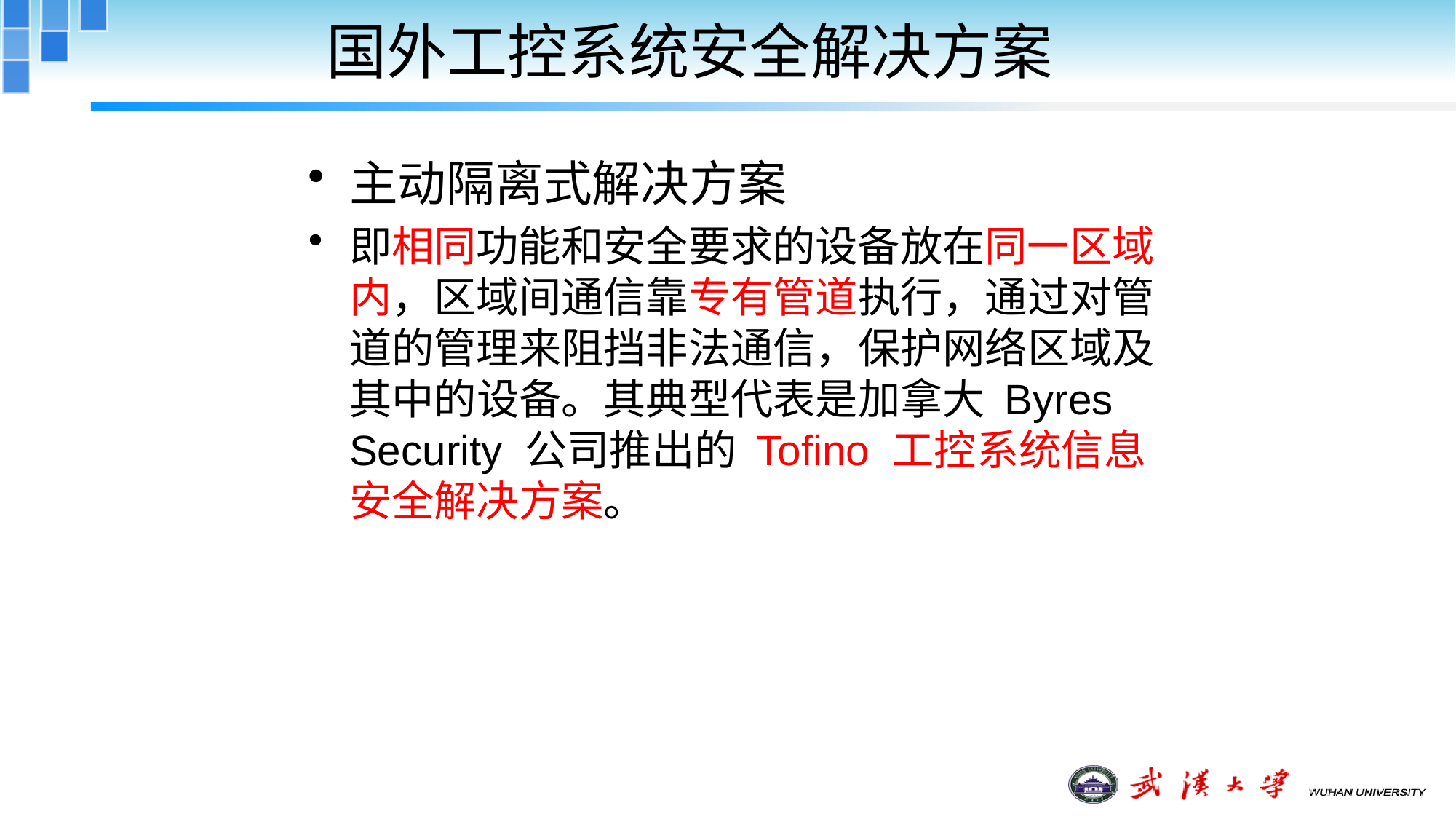

# 国外工控系统安全解决方案
主动隔离式解决方案
即相同功能和安全要求的设备放在同一区域内，区域间通信靠专有管道执行，通过对管道的管理来阻挡非法通信，保护网络区域及其中的设备。其典型代表是加拿大 Byres Security 公司推出的 Tofino 工控系统信息安全解决方案。